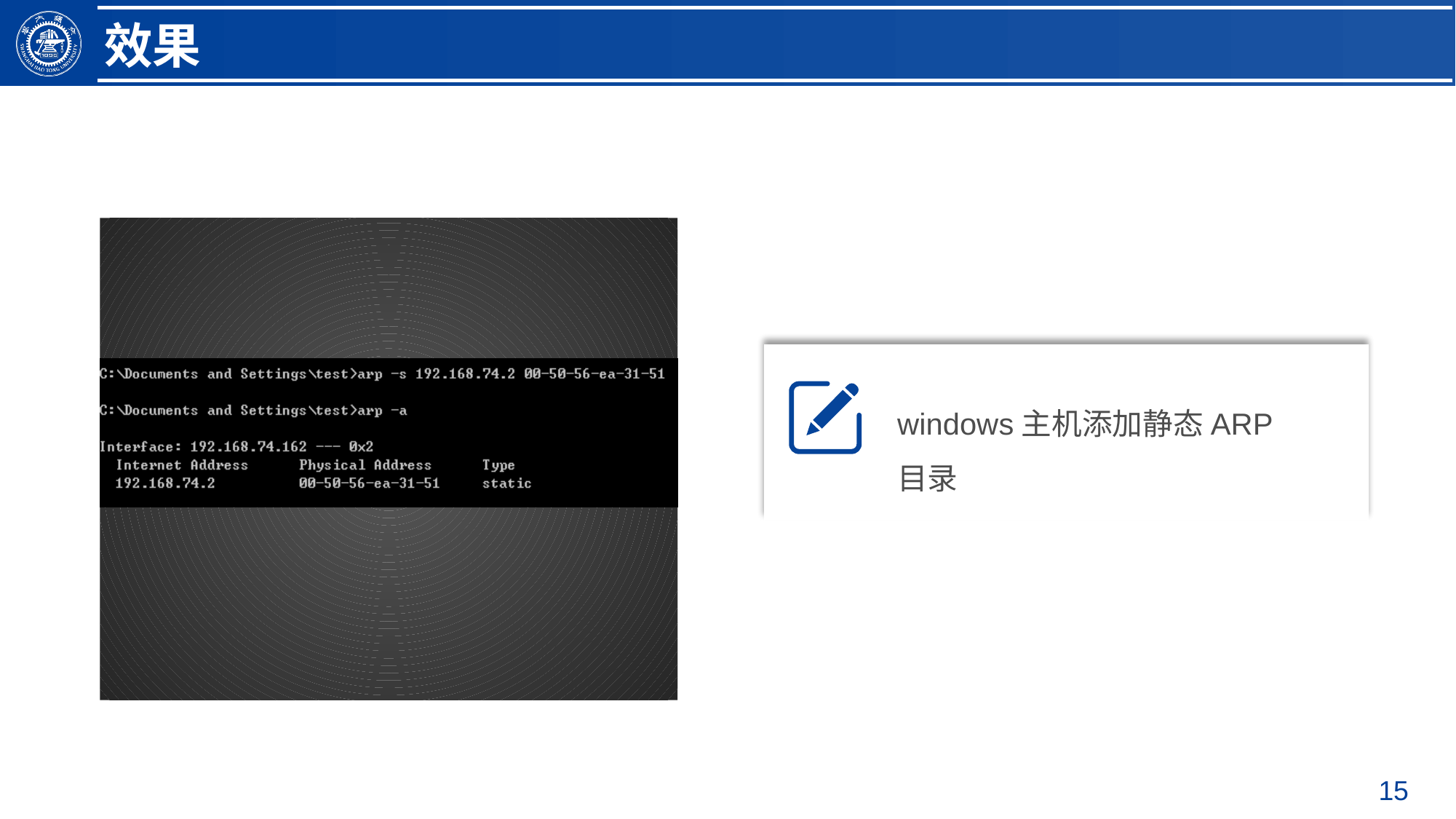

效果

### Chart

| Category |
|---|

windows主机添加静态ARP目录
15